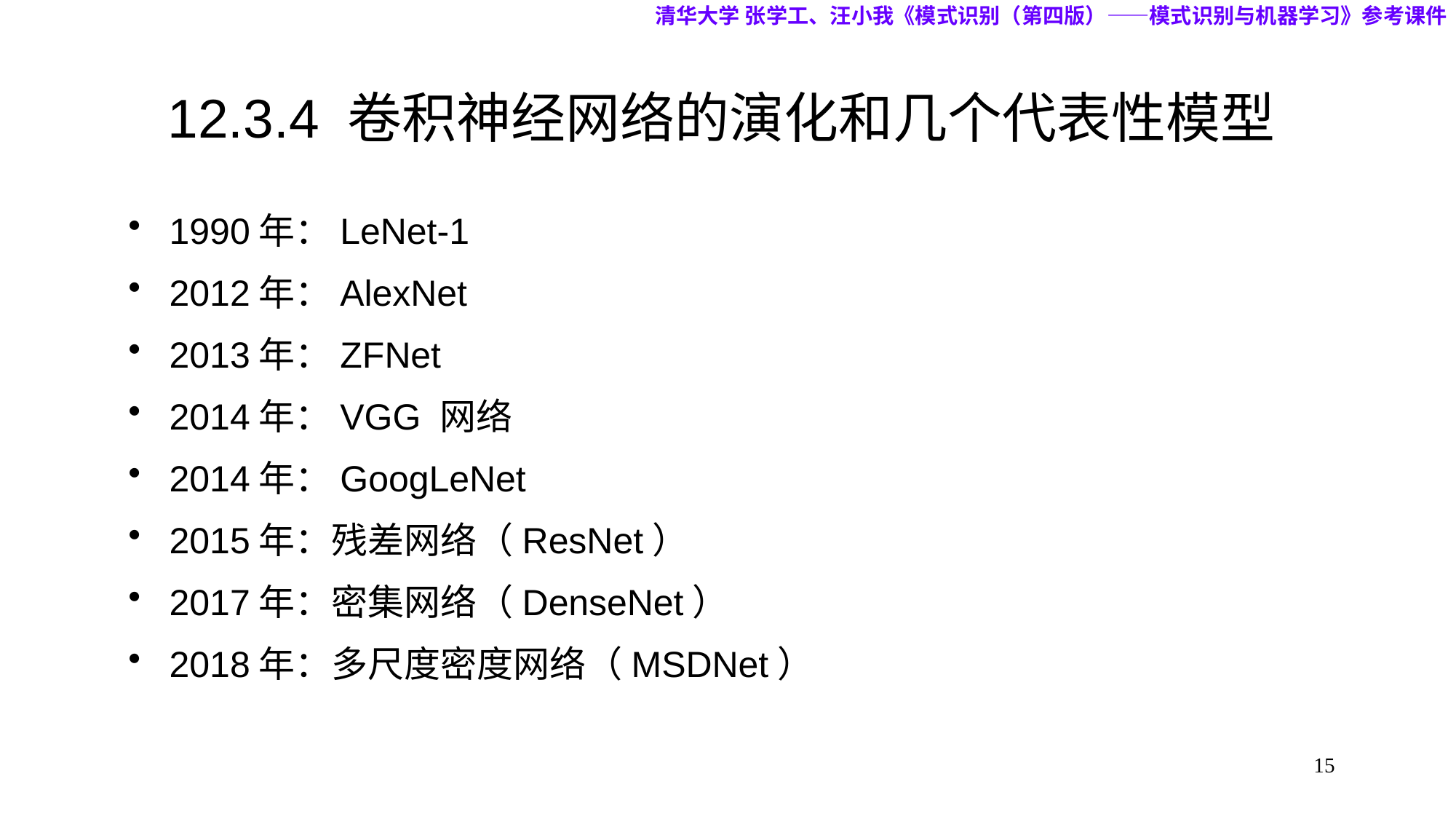

清华大学 张学工、汪小我《模式识别（第四版）——模式识别与机器学习》参考课件
# 12.3.4 卷积神经网络的演化和几个代表性模型
1990年：LeNet-1
2012年：AlexNet
2013年：ZFNet
2014年：VGG 网络
2014年：GoogLeNet
2015年：残差网络（ResNet）
2017年：密集网络（DenseNet）
2018年：多尺度密度网络（MSDNet）

15